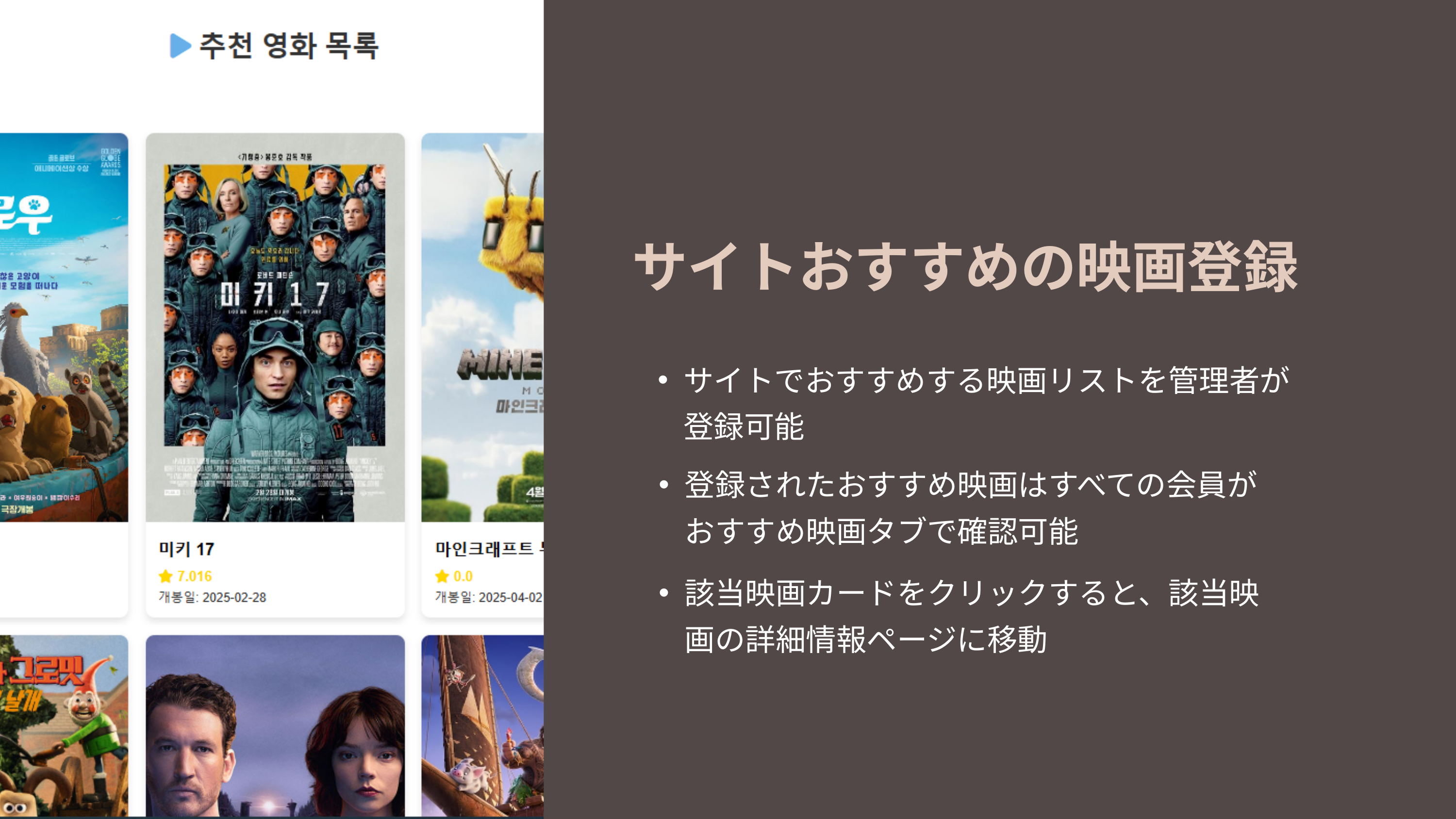

サイトおすすめの映画登録

サイトでおすすめする映画リストを管理者が登録可能

登録されたおすすめ映画はすべての会員がおすすめ映画タブで確認可能

該当映画カードをクリックすると、該当映画の詳細情報ページに移動